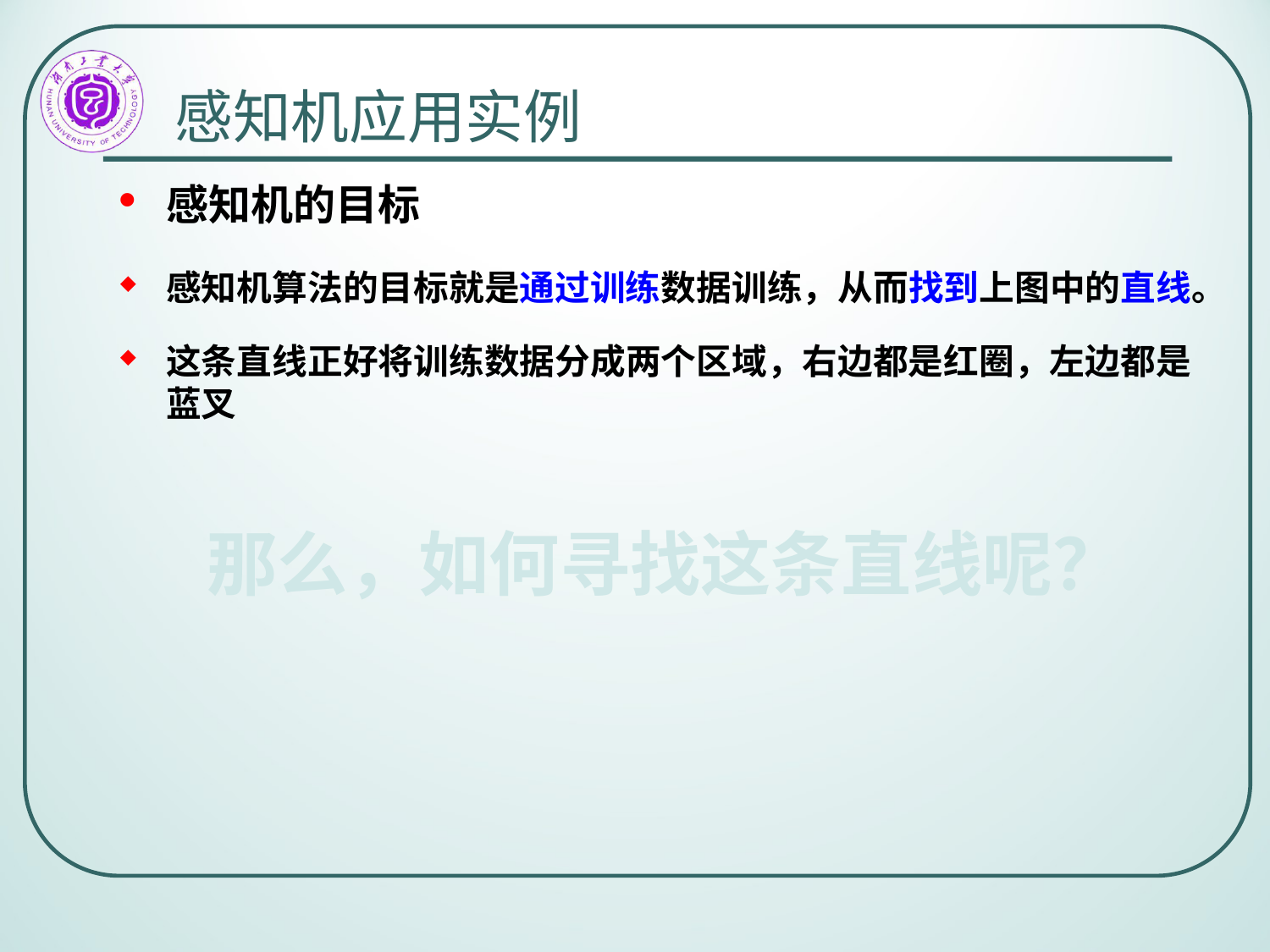

# 感知机应用实例
感知机的目标

感知机算法的目标就是通过训练数据训练，从而找到上图中的直线。

这条直线正好将训练数据分成两个区域，右边都是红圈，左边都是蓝叉

那么，如何寻找这条直线呢？